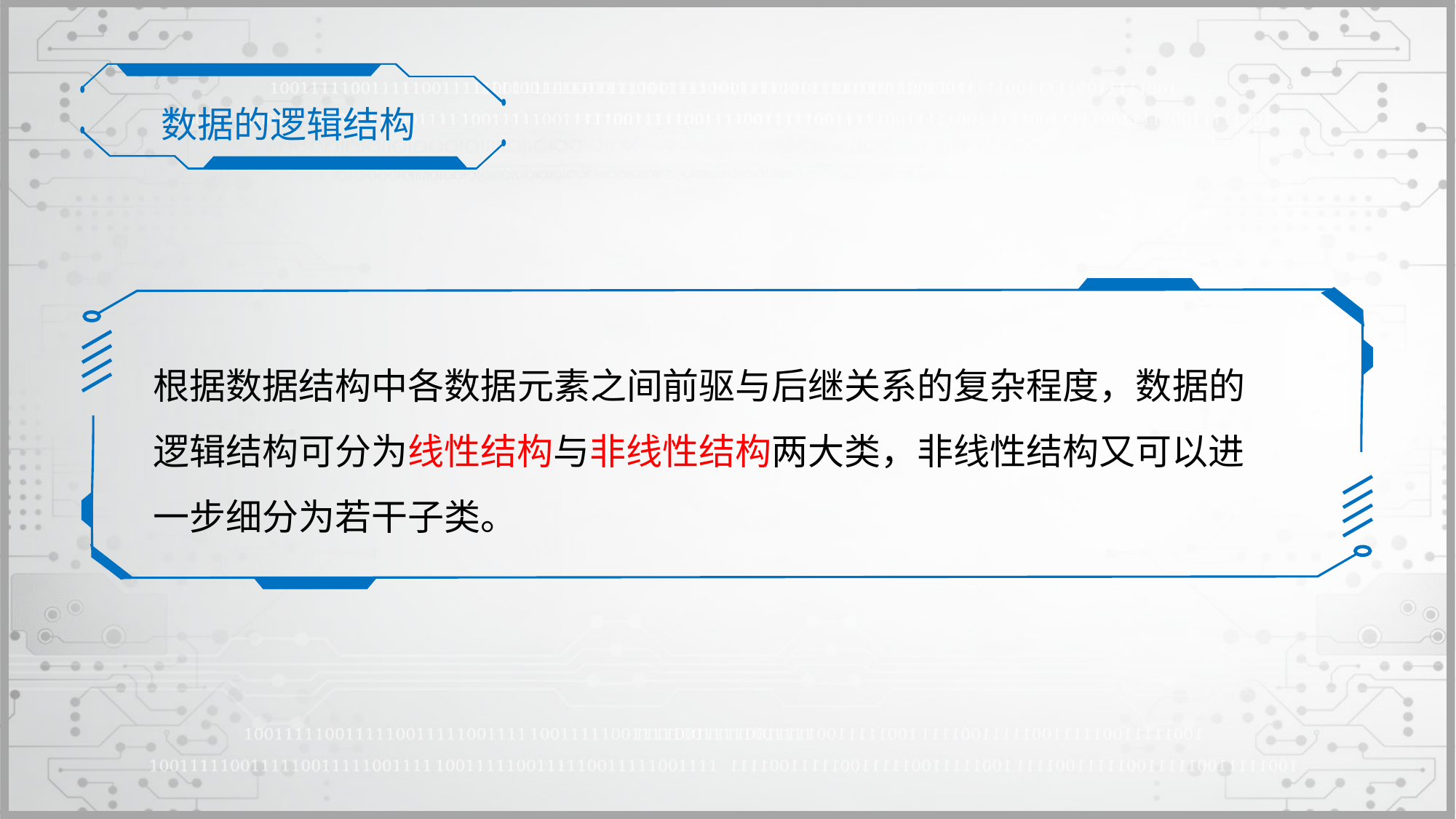

数据的逻辑结构

根据数据结构中各数据元素之间前驱与后继关系的复杂程度，数据的逻辑结构可分为线性结构与非线性结构两大类，非线性结构又可以进一步细分为若干子类。